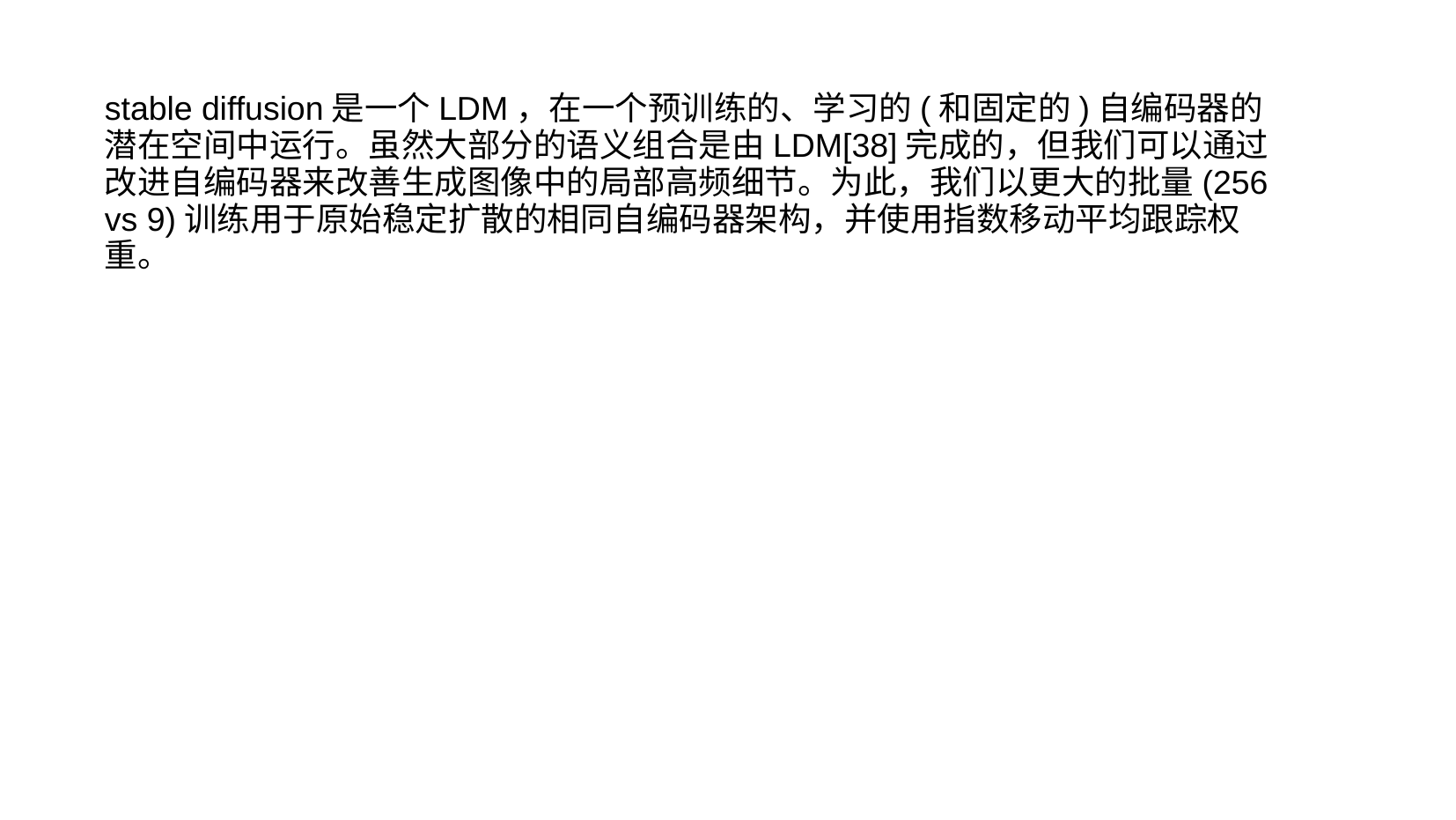

stable diffusion是一个LDM，在一个预训练的、学习的(和固定的)自编码器的潜在空间中运行。虽然大部分的语义组合是由LDM[38]完成的，但我们可以通过改进自编码器来改善生成图像中的局部高频细节。为此，我们以更大的批量(256 vs 9)训练用于原始稳定扩散的相同自编码器架构，并使用指数移动平均跟踪权重。